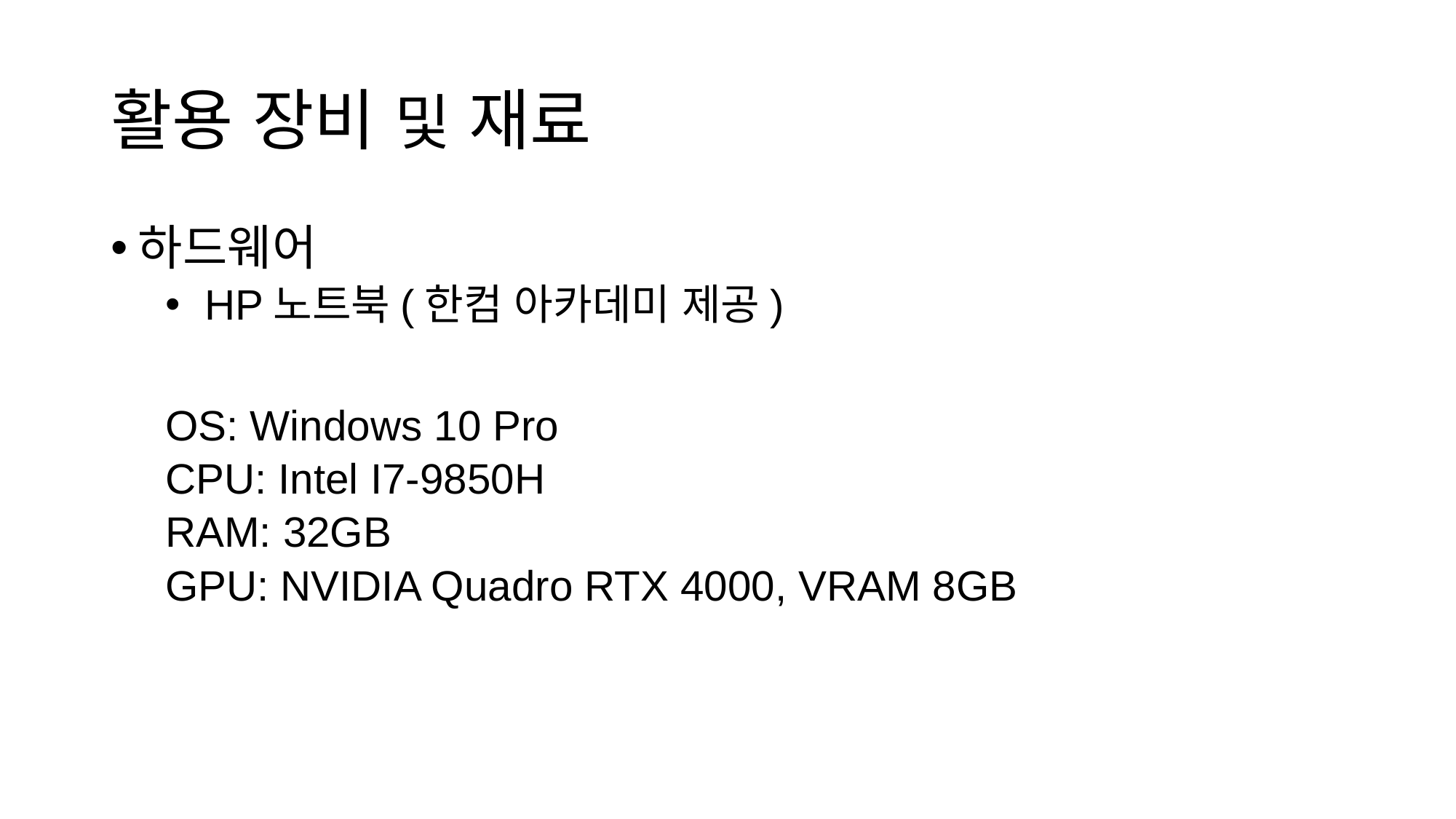

# 활용 장비 및 재료
하드웨어
 HP노트북(한컴 아카데미 제공)

OS: Windows 10 Pro
CPU: Intel I7-9850H
RAM: 32GB
GPU: NVIDIA Quadro RTX 4000, VRAM 8GB